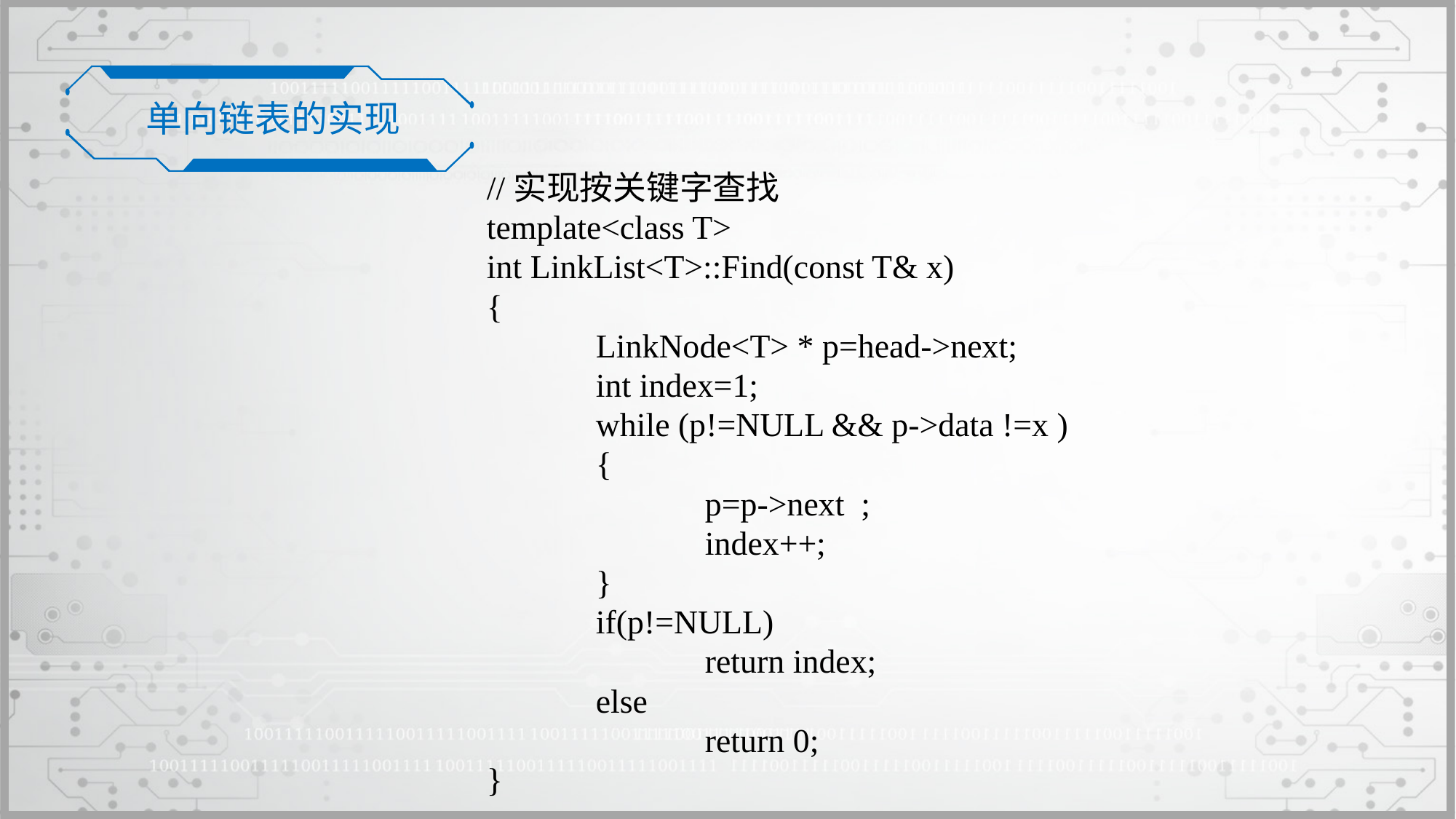

单向链表的实现
//实现按关键字查找
template<class T>
int LinkList<T>::Find(const T& x)
{
	LinkNode<T> * p=head->next;
	int index=1;
	while (p!=NULL && p->data !=x )
	{
		p=p->next  ;
		index++;
	}
	if(p!=NULL)
		return index;
	else
		return 0;
}